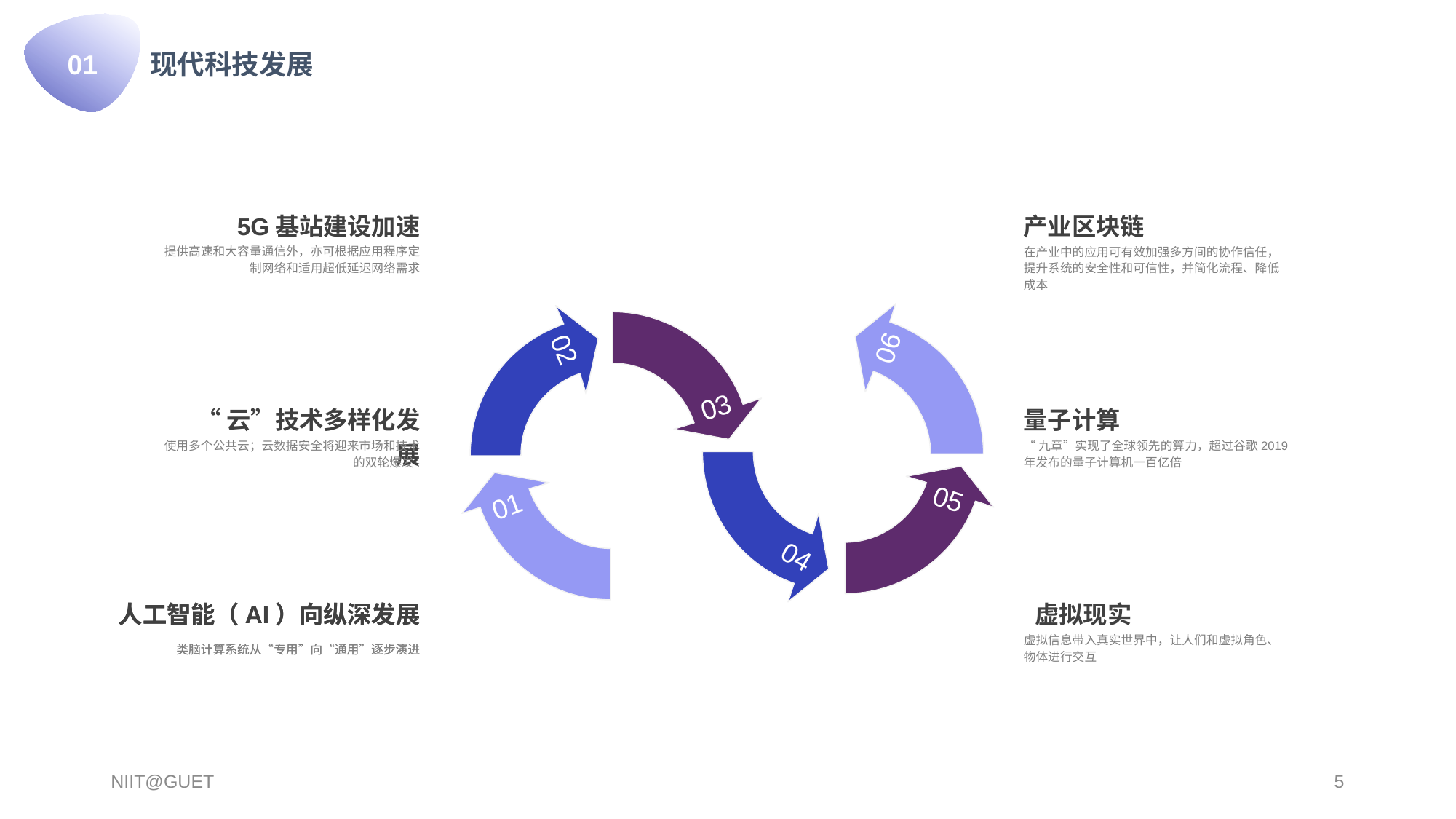

01
现代科技发展

5G基站建设加速
提供高速和大容量通信外，亦可根据应用程序定制网络和适用超低延迟网络需求

03
产业区块链
在产业中的应用可有效加强多方间的协作信任，提升系统的安全性和可信性，并简化流程、降低成本

06

02
量子计算
“九章”实现了全球领先的算力，超过谷歌2019年发布的量子计算机一百亿倍

05
“云”技术多样化发展
使用多个公共云；云数据安全将迎来市场和技术的双轮爆发.

04
 虚拟现实
虚拟信息带入真实世界中，让人们和虚拟角色、物体进行交互

01
人工智能（AI）向纵深发展
人工智能（AI）向纵深发展
类脑计算系统从“专用”向“通用”逐步演进
类脑计算系统从“专用”向“通用”逐步演进
NIIT@GUET
5